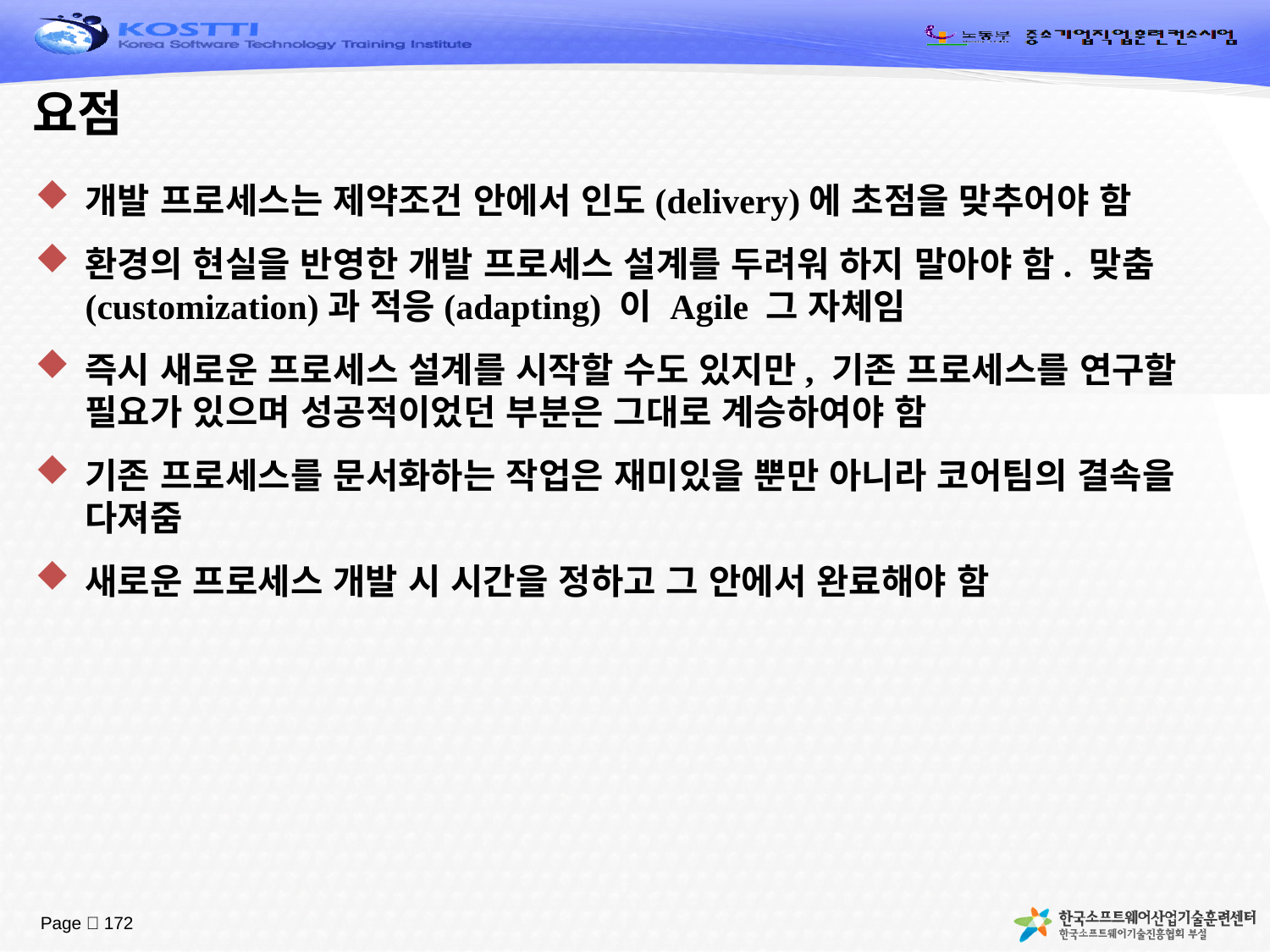

# 요점
개발 프로세스는 제약조건 안에서 인도(delivery)에 초점을 맞추어야 함
환경의 현실을 반영한 개발 프로세스 설계를 두려워 하지 말아야 함. 맞춤(customization)과 적응(adapting) 이 Agile 그 자체임
즉시 새로운 프로세스 설계를 시작할 수도 있지만, 기존 프로세스를 연구할 필요가 있으며 성공적이었던 부분은 그대로 계승하여야 함
기존 프로세스를 문서화하는 작업은 재미있을 뿐만 아니라 코어팀의 결속을 다져줌
새로운 프로세스 개발 시 시간을 정하고 그 안에서 완료해야 함